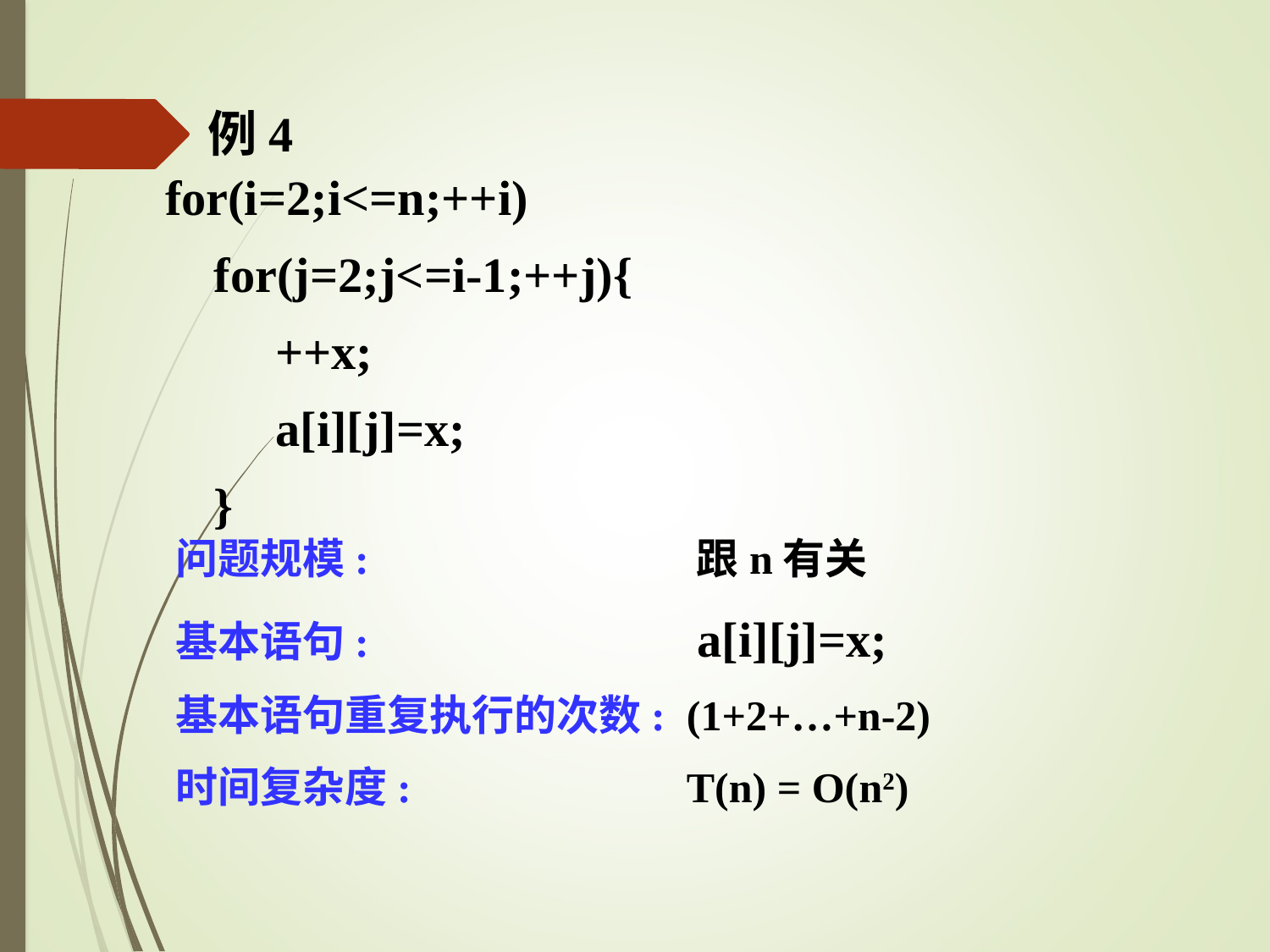

# 例4
79
for(i=2;i<=n;++i)
    for(j=2;j<=i-1;++j){
         ++x;
         a[i][j]=x;
    }
问题规模:                              跟n有关
基本语句:                               a[i][j]=x;
基本语句重复执行的次数:  (1+2+…+n-2)
时间复杂度:                          T(n) = O(n2)